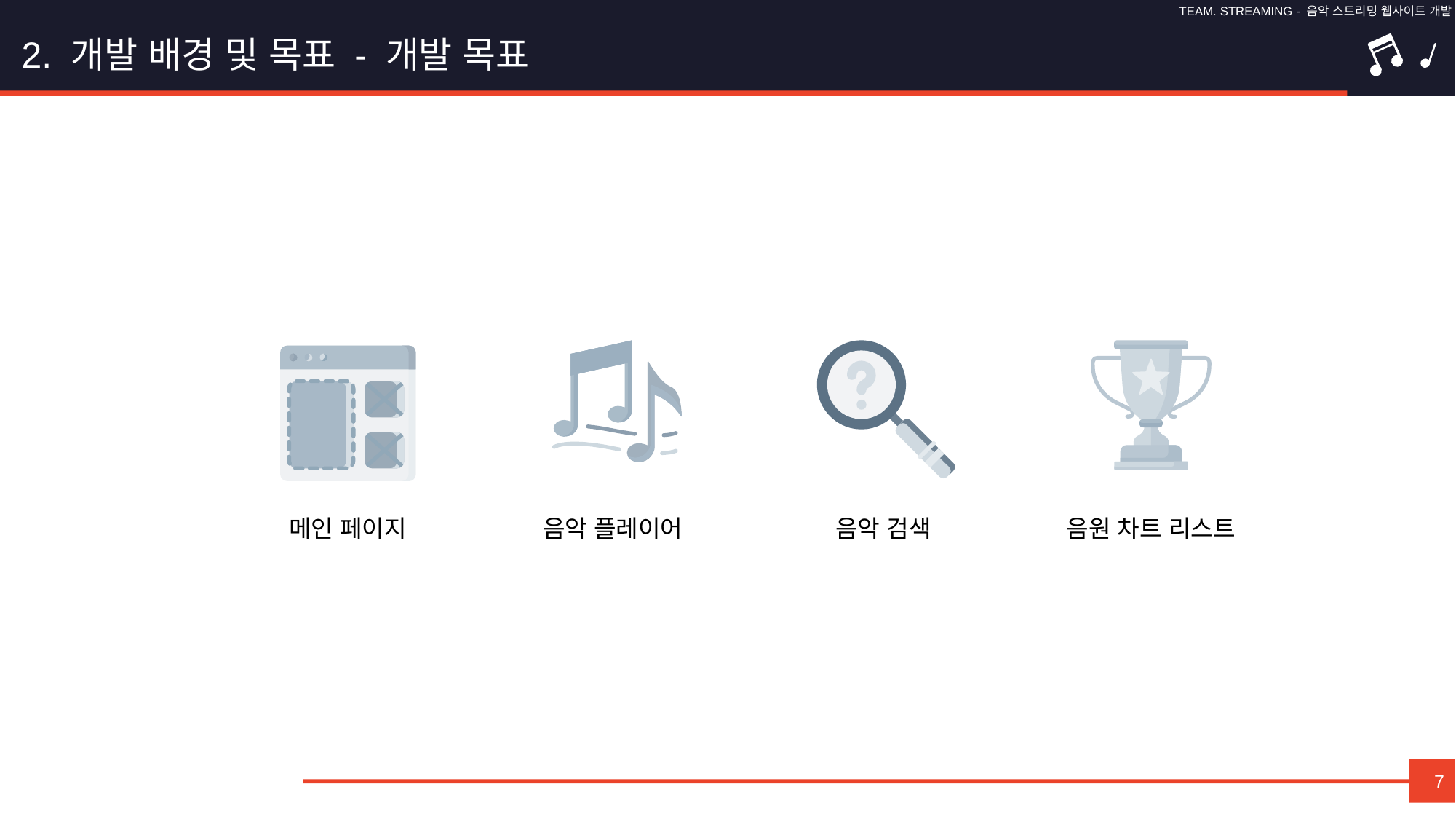

2. 개발 배경 및 목표 - 개발 목표

메인 페이지
음악 플레이어
음악 검색
음원 차트 리스트
7